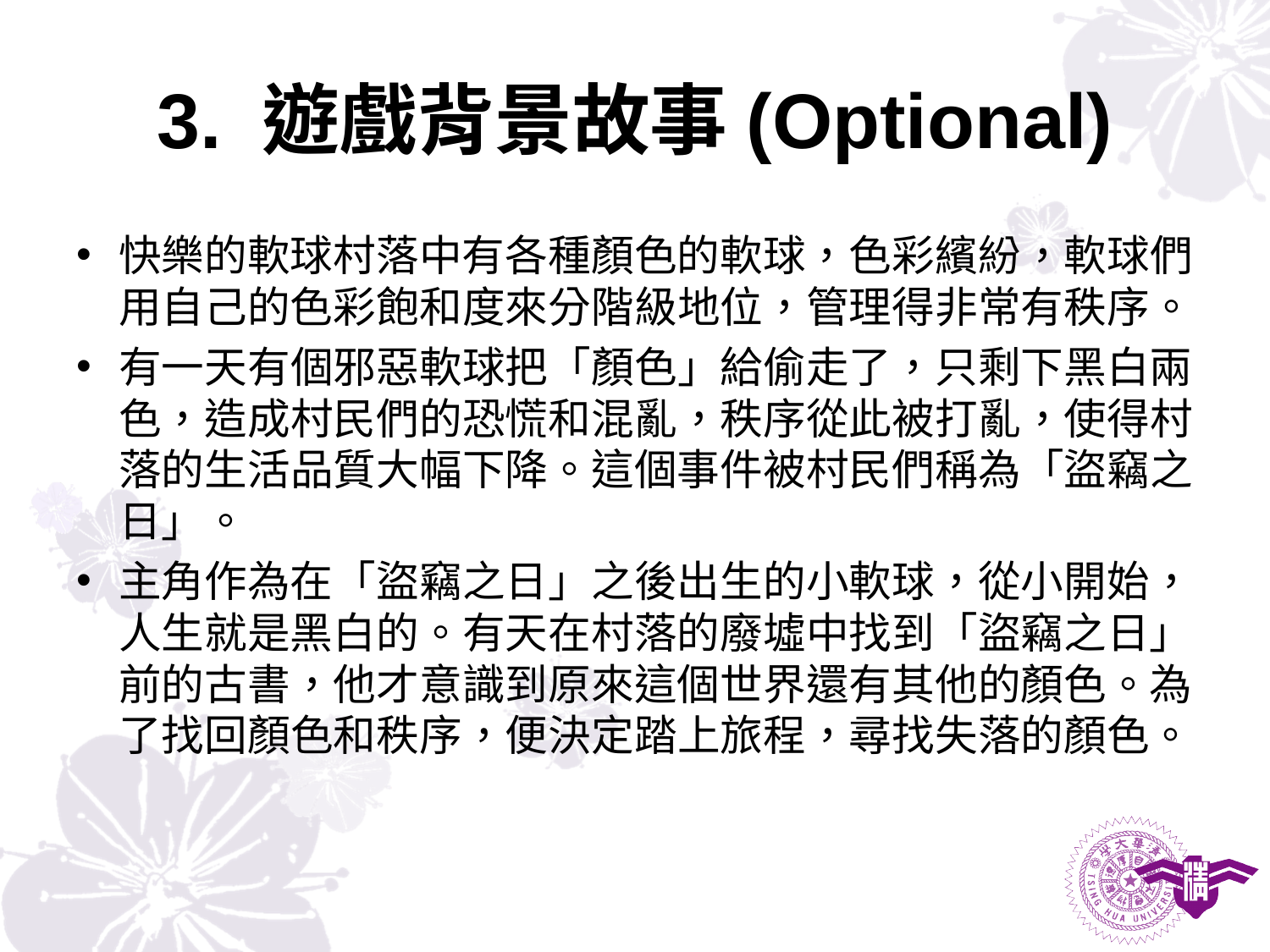

# 3. 遊戲背景故事(Optional)
快樂的軟球村落中有各種顏色的軟球，色彩繽紛，軟球們用自己的色彩飽和度來分階級地位，管理得非常有秩序。
有一天有個邪惡軟球把「顏色」給偷走了，只剩下黑白兩色，造成村民們的恐慌和混亂，秩序從此被打亂，使得村落的生活品質大幅下降。這個事件被村民們稱為「盜竊之日」。
主角作為在「盜竊之日」之後出生的小軟球，從小開始，人生就是黑白的。有天在村落的廢墟中找到「盜竊之日」前的古書，他才意識到原來這個世界還有其他的顏色。為了找回顏色和秩序，便決定踏上旅程，尋找失落的顏色。